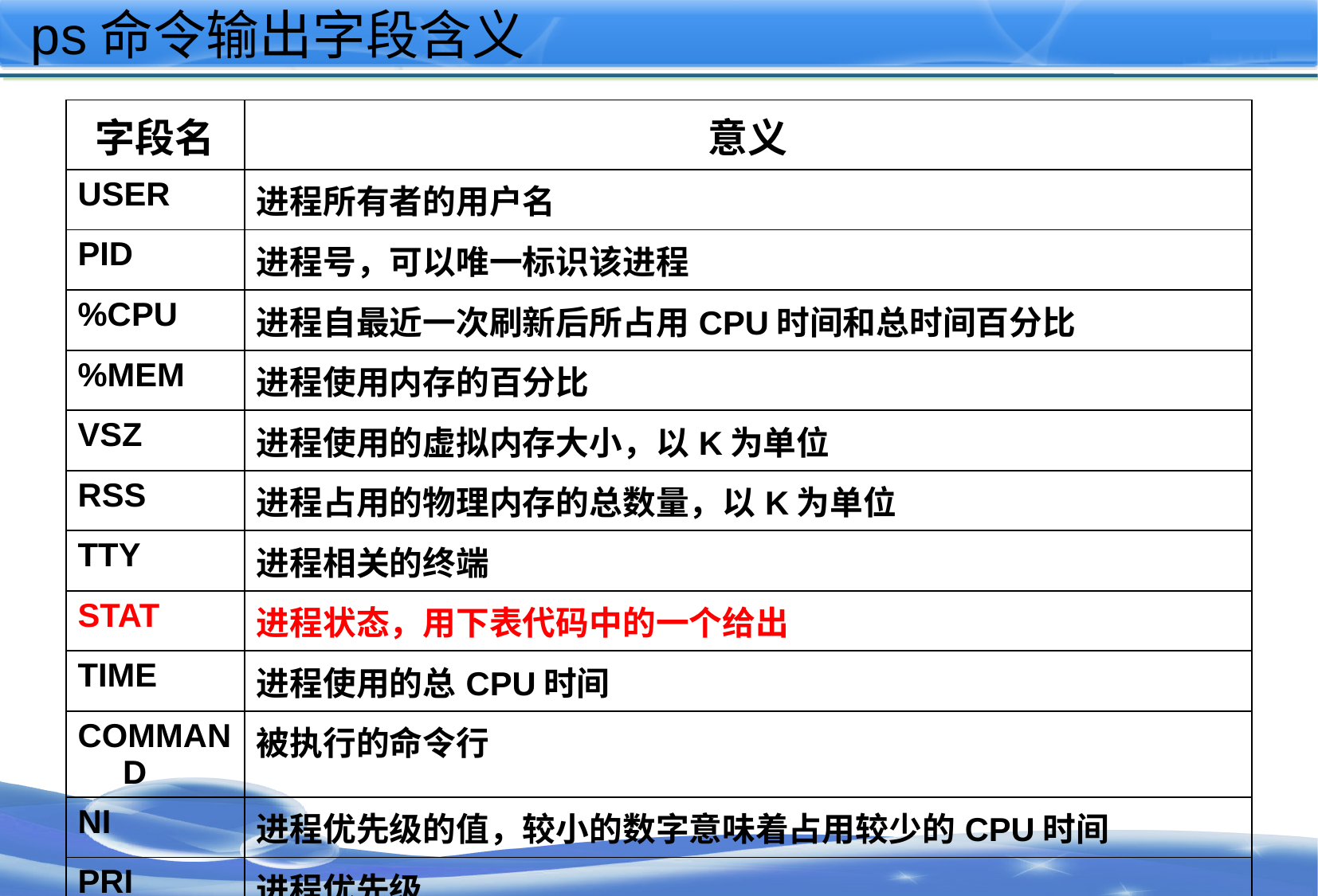

# ps命令输出字段含义
| 字段名 | 意义 |
| --- | --- |
| USER | 进程所有者的用户名 |
| PID | 进程号，可以唯一标识该进程 |
| %CPU | 进程自最近一次刷新后所占用CPU时间和总时间百分比 |
| %MEM | 进程使用内存的百分比 |
| VSZ | 进程使用的虚拟内存大小，以K为单位 |
| RSS | 进程占用的物理内存的总数量，以K为单位 |
| TTY | 进程相关的终端 |
| STAT | 进程状态，用下表代码中的一个给出 |
| TIME | 进程使用的总CPU时间 |
| COMMAND | 被执行的命令行 |
| NI | 进程优先级的值，较小的数字意味着占用较少的CPU时间 |
| PRI | 进程优先级 |
| PPID | 父进程ID |
| WCHAN | 进程等待的内核事件名 |